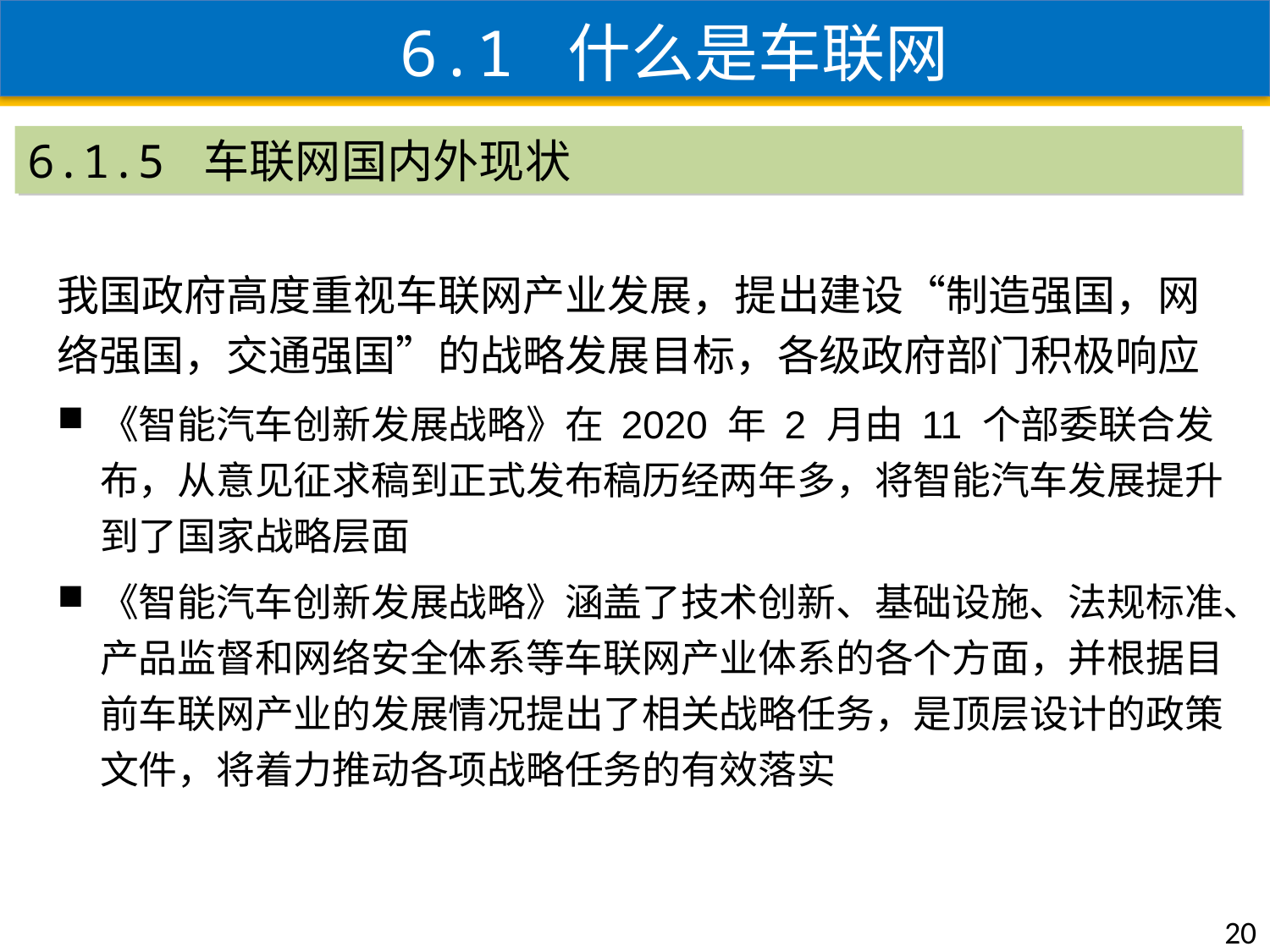

6.1 什么是车联网
6.1.5 车联网国内外现状
我国政府高度重视车联网产业发展，提出建设“制造强国，网络强国，交通强国”的战略发展目标，各级政府部门积极响应
《智能汽车创新发展战略》在 2020 年 2 月由 11 个部委联合发布，从意见征求稿到正式发布稿历经两年多，将智能汽车发展提升到了国家战略层面
《智能汽车创新发展战略》涵盖了技术创新、基础设施、法规标准、产品监督和网络安全体系等车联网产业体系的各个方面，并根据目前车联网产业的发展情况提出了相关战略任务，是顶层设计的政策文件，将着力推动各项战略任务的有效落实

DSRC
20